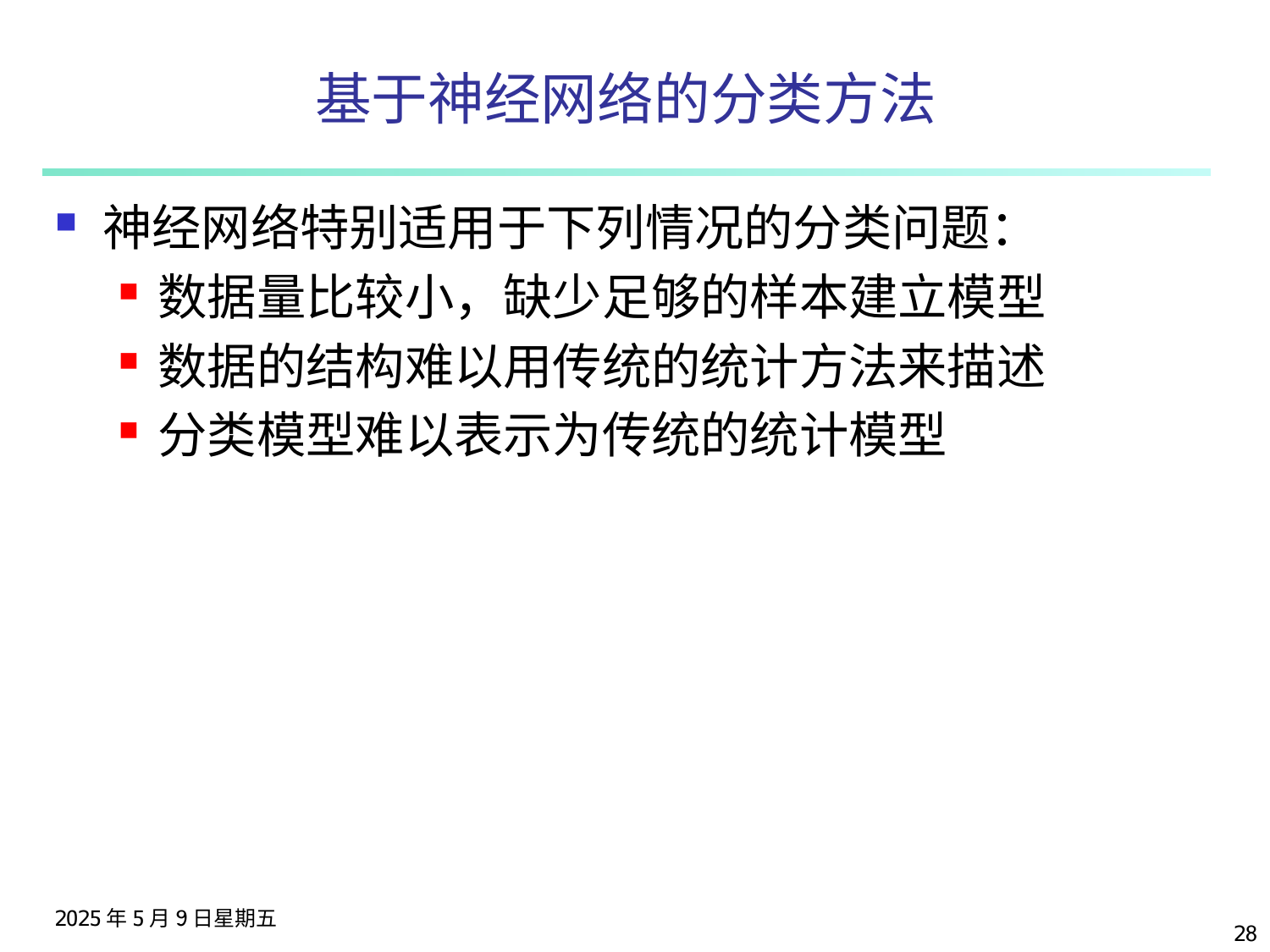

# 基于神经网络的分类方法
神经网络特别适用于下列情况的分类问题：
数据量比较小，缺少足够的样本建立模型
数据的结构难以用传统的统计方法来描述
分类模型难以表示为传统的统计模型
2025年5月9日星期五
28